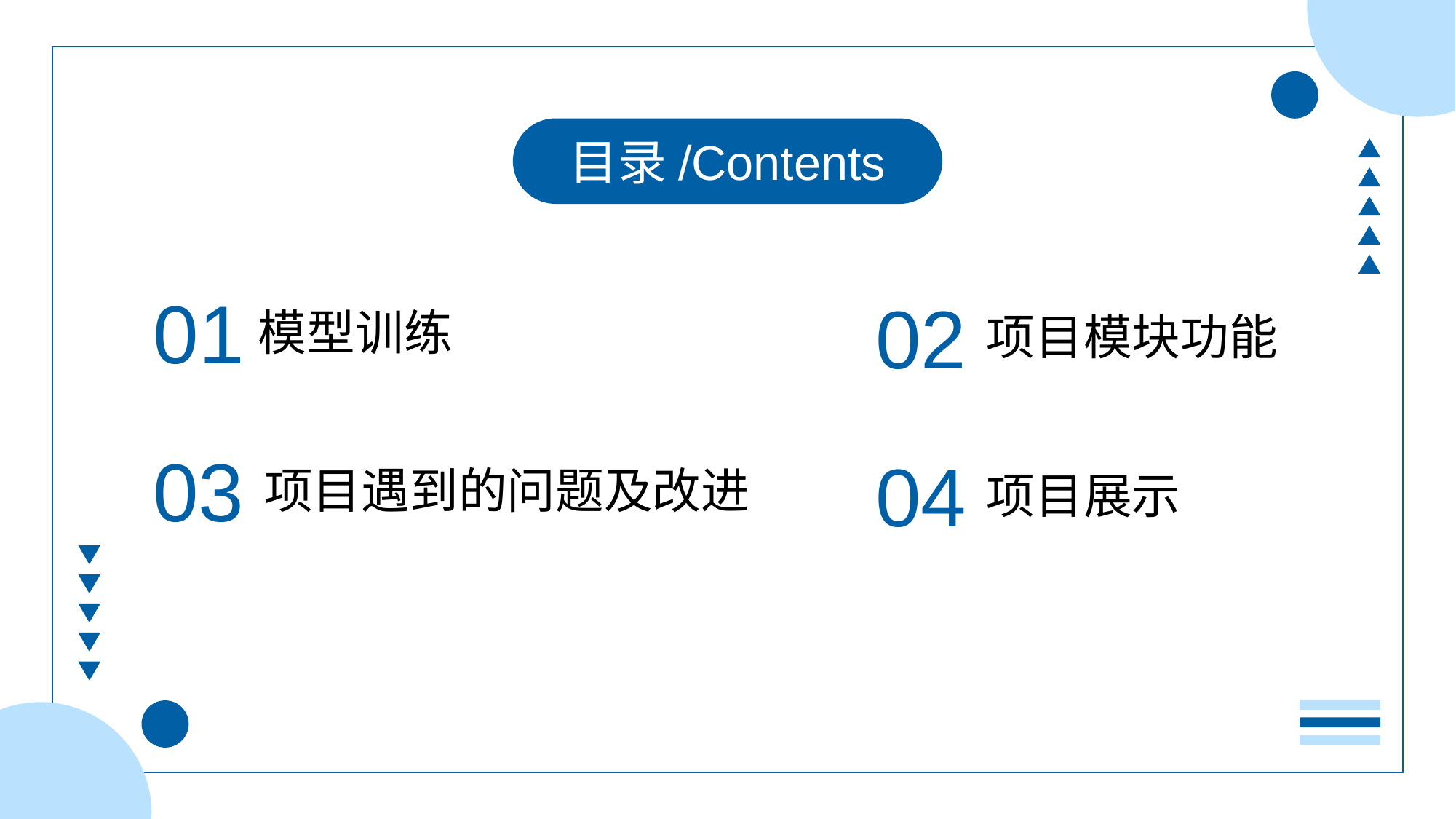

目录/Contents
01
模型训练
02
项目模块功能
项目遇到的问题及改进
03
04
项目展示